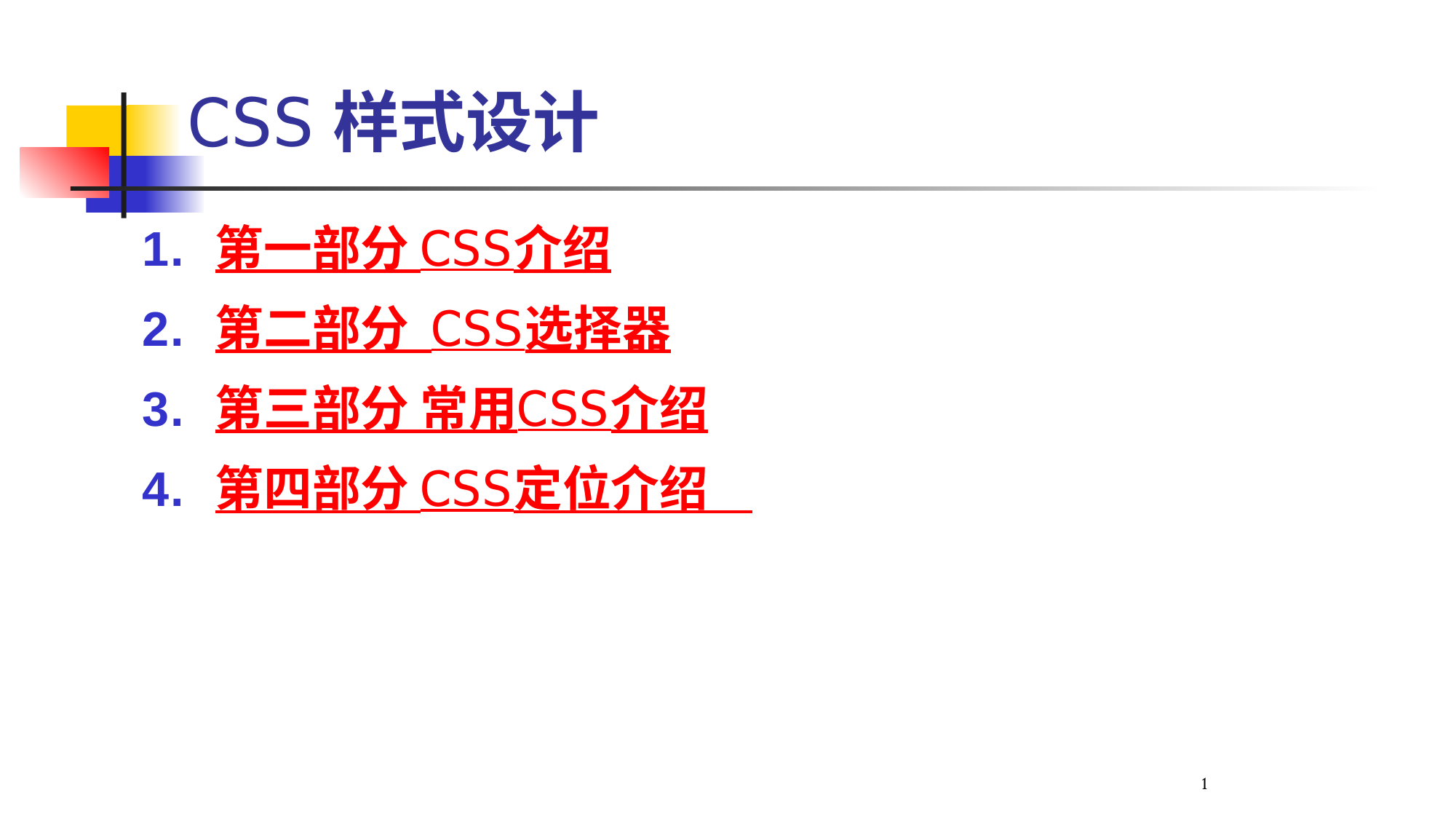

# CSS样式设计
第一部分 CSS介绍
第二部分  CSS选择器
第三部分 常用CSS介绍
第四部分 CSS定位介绍

1